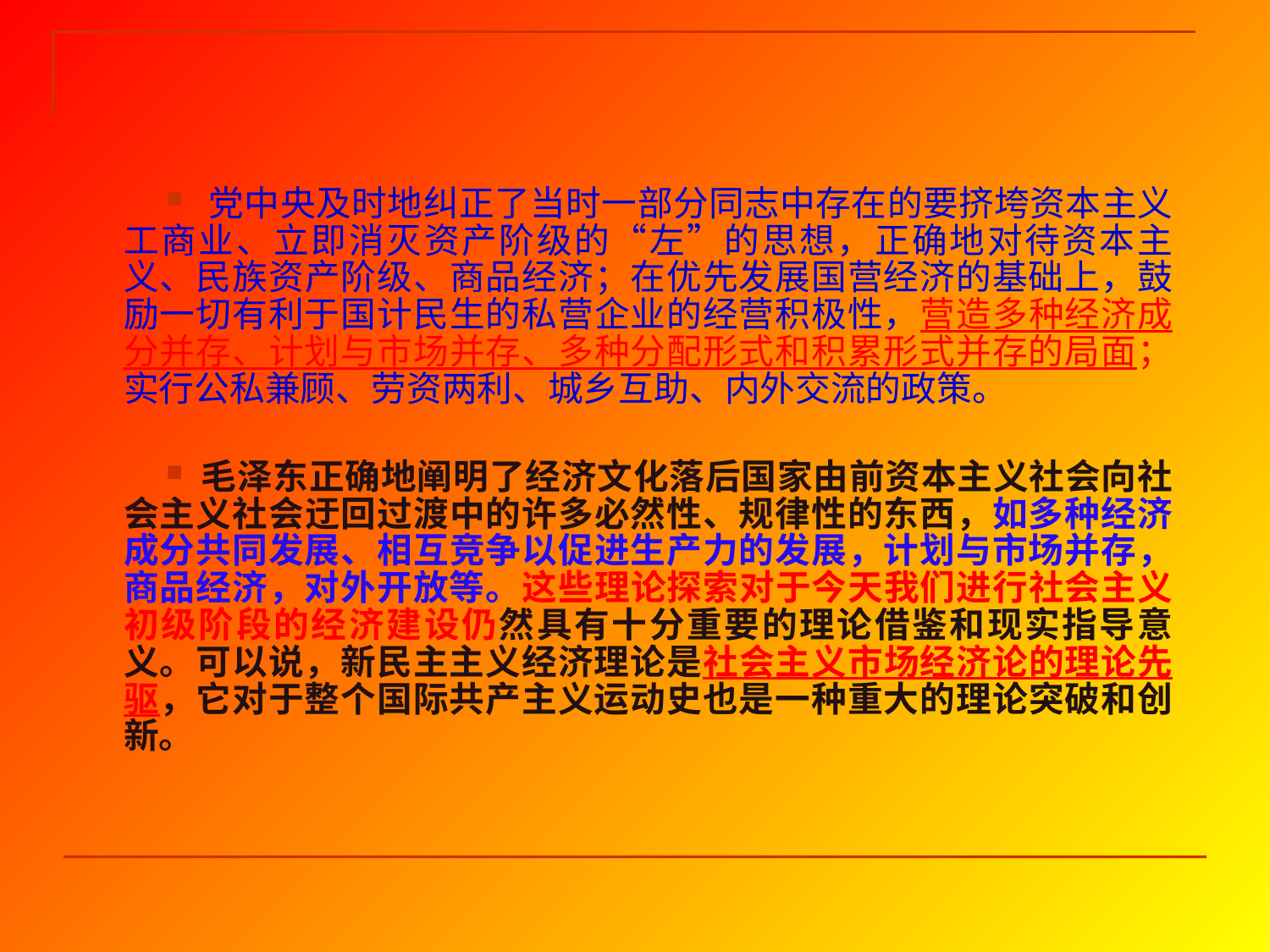

党中央及时地纠正了当时一部分同志中存在的要挤垮资本主义工商业、立即消灭资产阶级的“左”的思想，正确地对待资本主义、民族资产阶级、商品经济；在优先发展国营经济的基础上，鼓励一切有利于国计民生的私营企业的经营积极性，营造多种经济成分并存、计划与市场并存、多种分配形式和积累形式并存的局面；实行公私兼顾、劳资两利、城乡互助、内外交流的政策。

 毛泽东正确地阐明了经济文化落后国家由前资本主义社会向社会主义社会迂回过渡中的许多必然性、规律性的东西，如多种经济成分共同发展、相互竞争以促进生产力的发展，计划与市场并存，商品经济，对外开放等。这些理论探索对于今天我们进行社会主义初级阶段的经济建设仍然具有十分重要的理论借鉴和现实指导意义。可以说，新民主主义经济理论是社会主义市场经济论的理论先驱，它对于整个国际共产主义运动史也是一种重大的理论突破和创新。